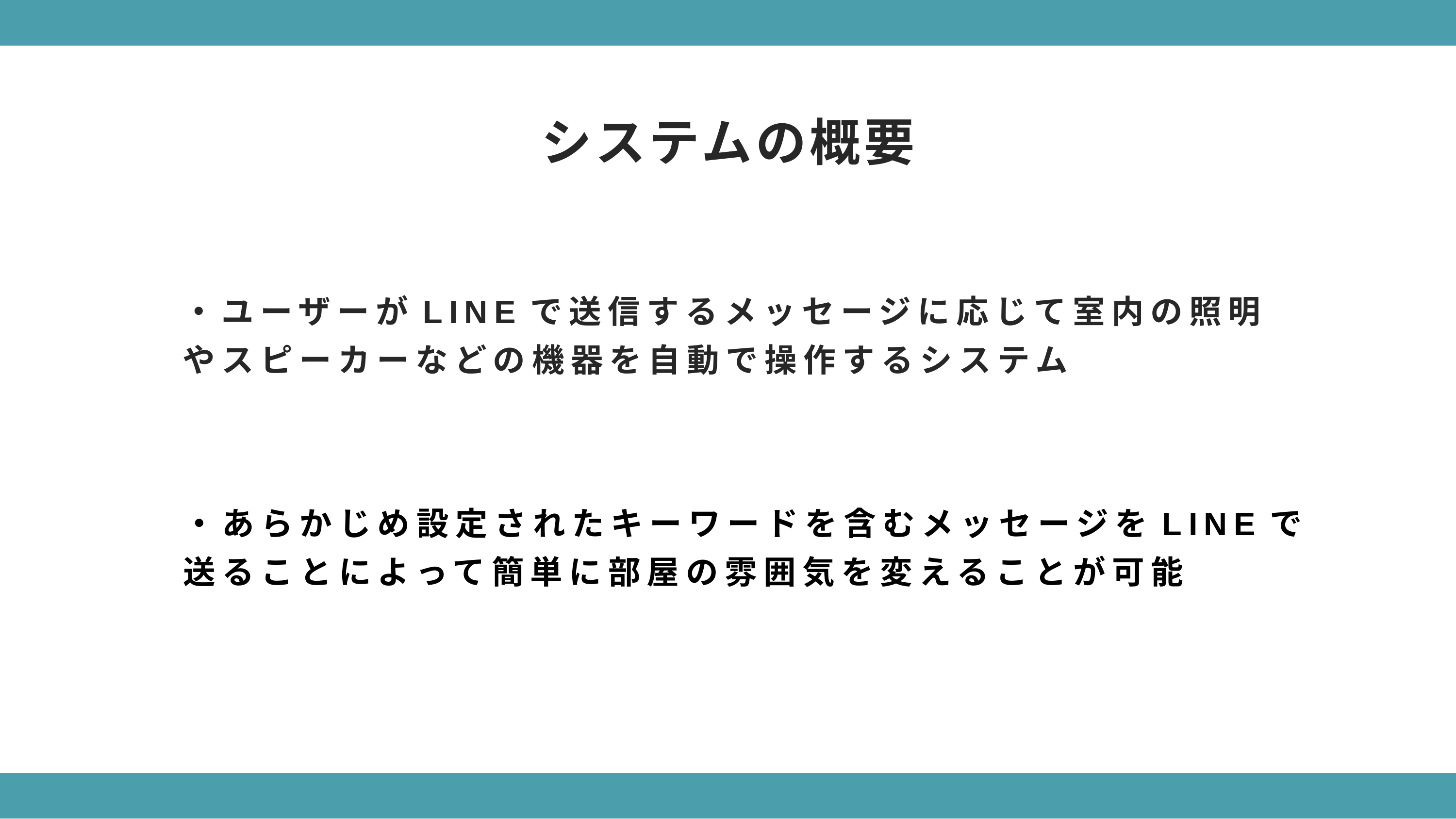

システムの概要
・ユーザーがLINEで送信するメッセージに応じて室内の照明やスピーカーなどの機器を自動で操作するシステム
・あらかじめ設定されたキーワードを含むメッセージをLINEで送ることによって簡単に部屋の雰囲気を変えることが可能